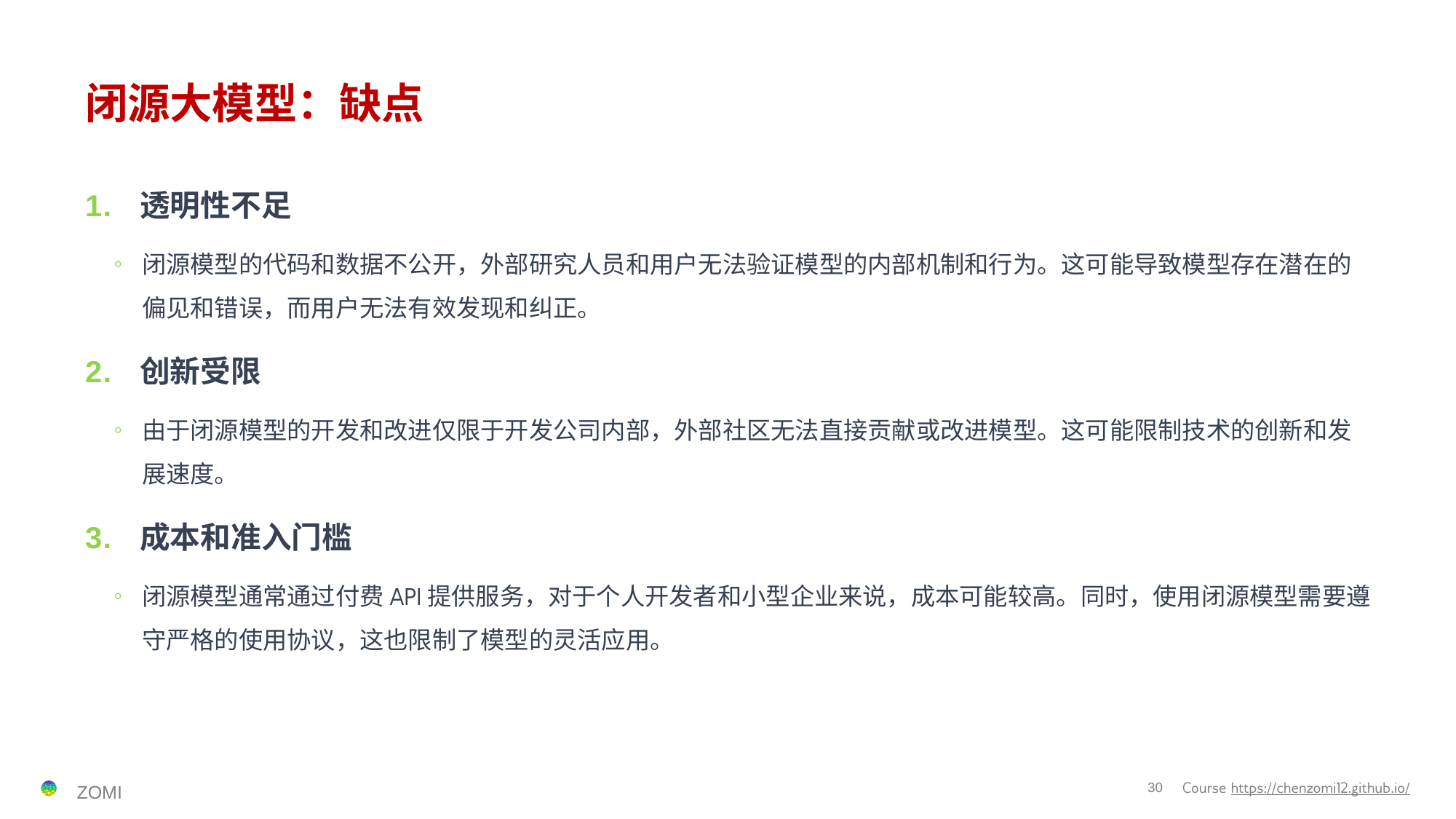

# 闭源大模型：缺点
透明性不足
闭源模型的代码和数据不公开，外部研究人员和用户无法验证模型的内部机制和行为。这可能导致模型存在潜在的偏见和错误，而用户无法有效发现和纠正​。
创新受限
由于闭源模型的开发和改进仅限于开发公司内部，外部社区无法直接贡献或改进模型。这可能限制技术的创新和发展速度​​。
成本和准入门槛
闭源模型通常通过付费API提供服务，对于个人开发者和小型企业来说，成本可能较高。同时，使用闭源模型需要遵守严格的使用协议，这也限制了模型的灵活应用​。